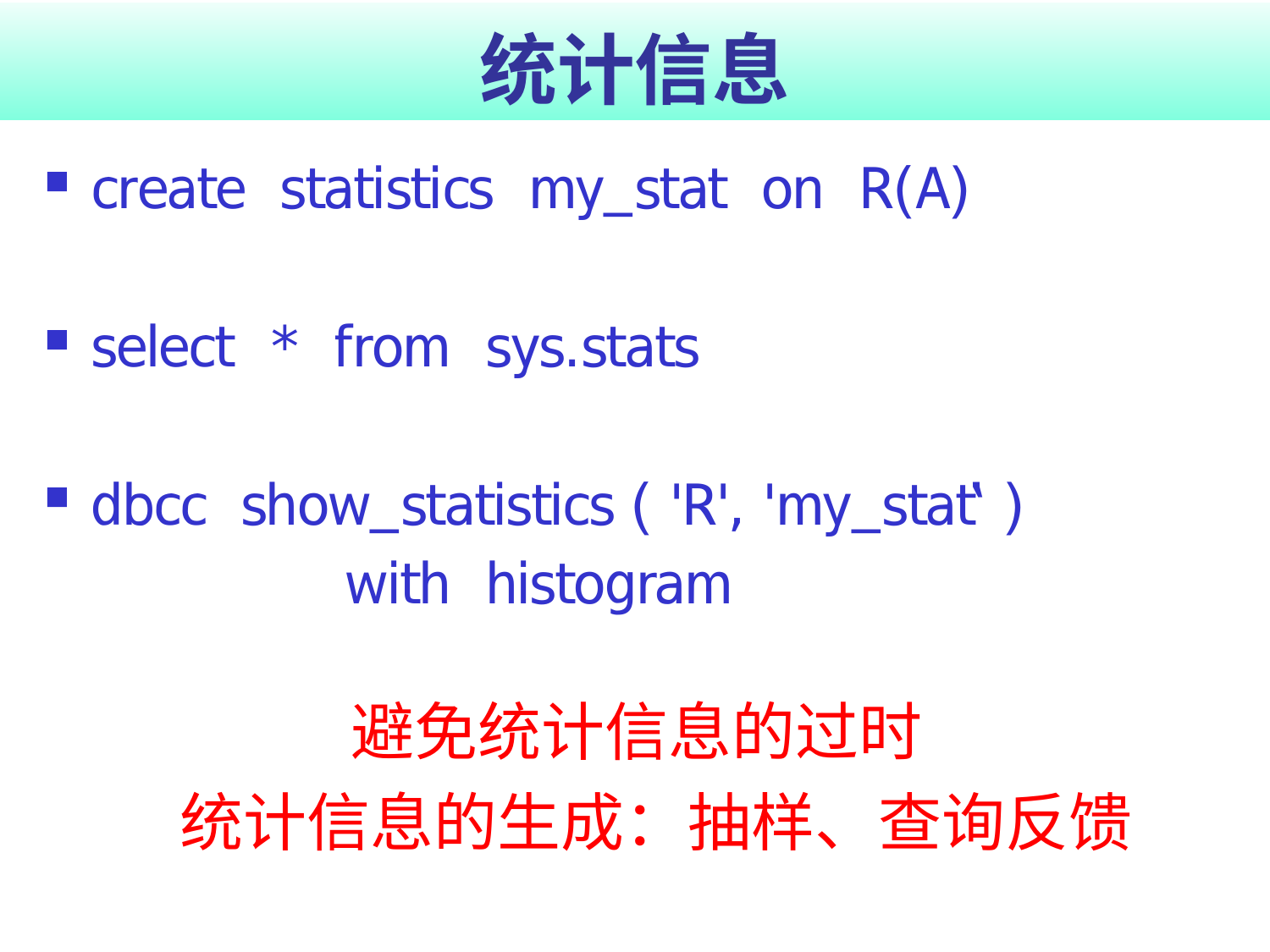

# 统计信息
create  statistics  my_stat  on  R(A)

select  *  from  sys.stats

dbcc  show_statistics ( 'R', 'my_stat‘ )
			with  histogram

避免统计信息的过时
统计信息的生成：抽样、查询反馈